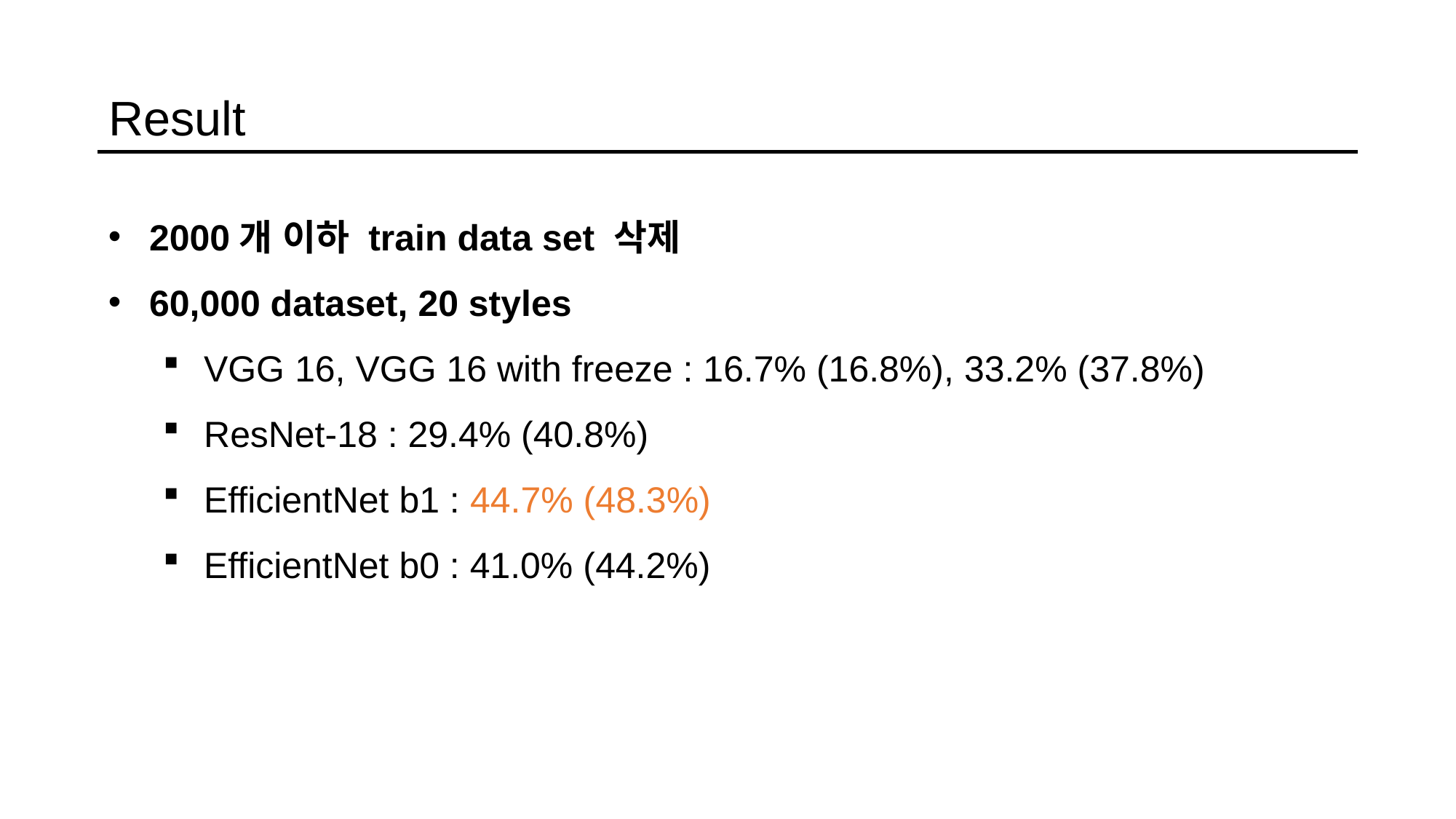

Result
2000개 이하 train data set 삭제
60,000 dataset, 20 styles
VGG 16, VGG 16 with freeze : 16.7% (16.8%), 33.2% (37.8%)
ResNet-18 : 29.4% (40.8%)
EfficientNet b1 : 44.7% (48.3%)
EfficientNet b0 : 41.0% (44.2%)